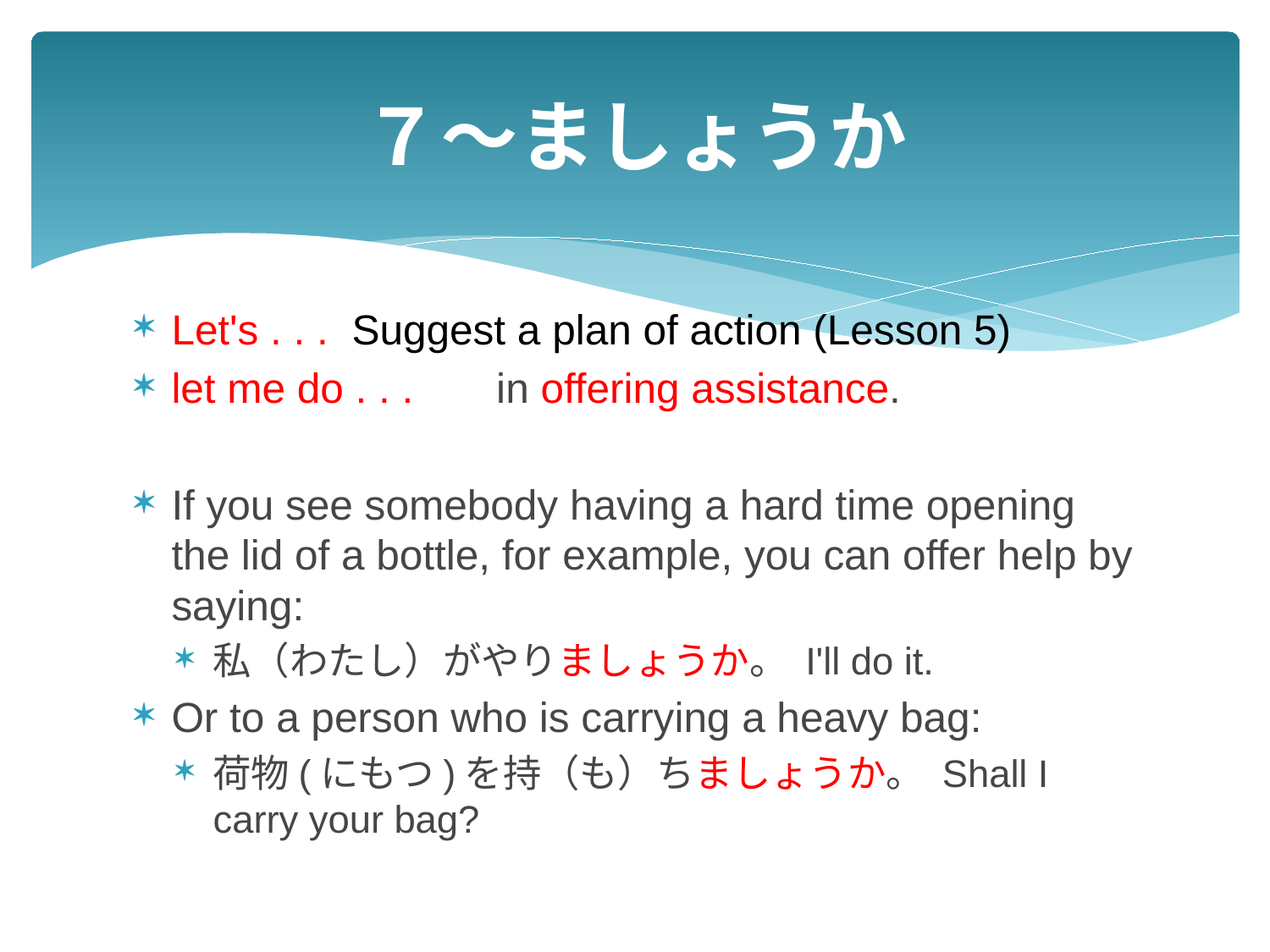

# ７～ましょうか
Let's . . .  Suggest a plan of action (Lesson 5)
let me do . . . 　 in offering assistance.

If you see somebody having a hard time opening the lid of a bottle, for example, you can offer help by saying:
私（わたし）がやりましょうか。 I'll do it.
Or to a person who is carrying a heavy bag:
荷物(にもつ)を持（も）ちましょうか。 Shall I carry your bag?